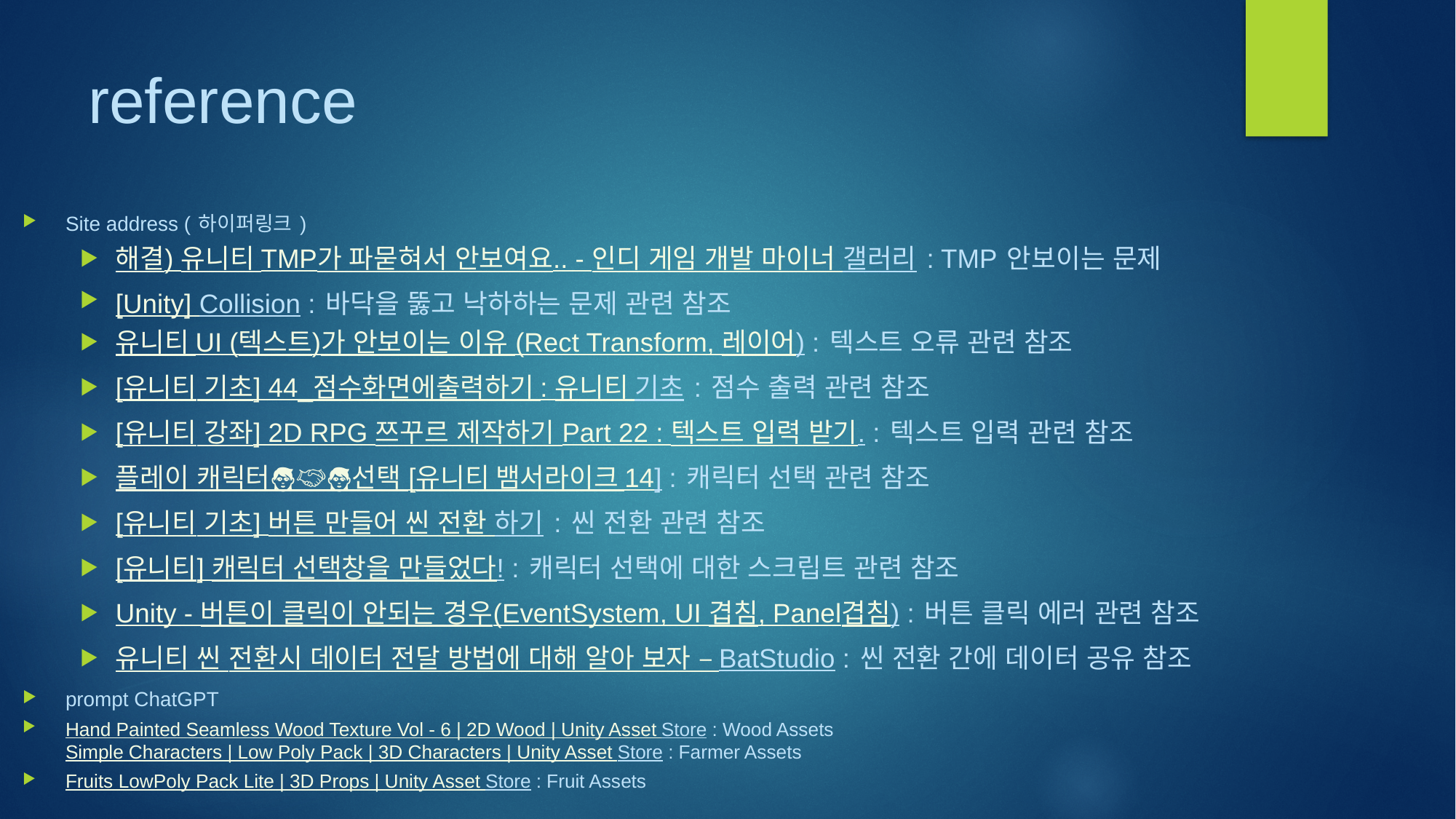

# reference
Site address ( 하이퍼링크 )
해결) 유니티 TMP가 파묻혀서 안보여요.. - 인디 게임 개발 마이너 갤러리 : TMP 안보이는 문제
[Unity] Collision : 바닥을 뚫고 낙하하는 문제 관련 참조
유니티 UI (텍스트)가 안보이는 이유 (Rect Transform, 레이어) : 텍스트 오류 관련 참조
[유니티 기초] 44_점수화면에출력하기 : 유니티 기초 : 점수 출력 관련 참조
[유니티 강좌] 2D RPG 쯔꾸르 제작하기 Part 22 : 텍스트 입력 받기. : 텍스트 입력 관련 참조
플레이 캐릭터🧑‍🤝‍🧑선택 [유니티 뱀서라이크 14] : 캐릭터 선택 관련 참조
[유니티 기초] 버튼 만들어 씬 전환 하기 : 씬 전환 관련 참조
[유니티] 캐릭터 선택창을 만들었다! : 캐릭터 선택에 대한 스크립트 관련 참조
Unity - 버튼이 클릭이 안되는 경우(EventSystem, UI 겹침, Panel겹침) : 버튼 클릭 에러 관련 참조
유니티 씬 전환시 데이터 전달 방법에 대해 알아 보자 – BatStudio : 씬 전환 간에 데이터 공유 참조
prompt ChatGPT
Hand Painted Seamless Wood Texture Vol - 6 | 2D Wood | Unity Asset Store : Wood Assets
Simple Characters | Low Poly Pack | 3D Characters | Unity Asset Store : Farmer Assets
Fruits LowPoly Pack Lite | 3D Props | Unity Asset Store : Fruit Assets